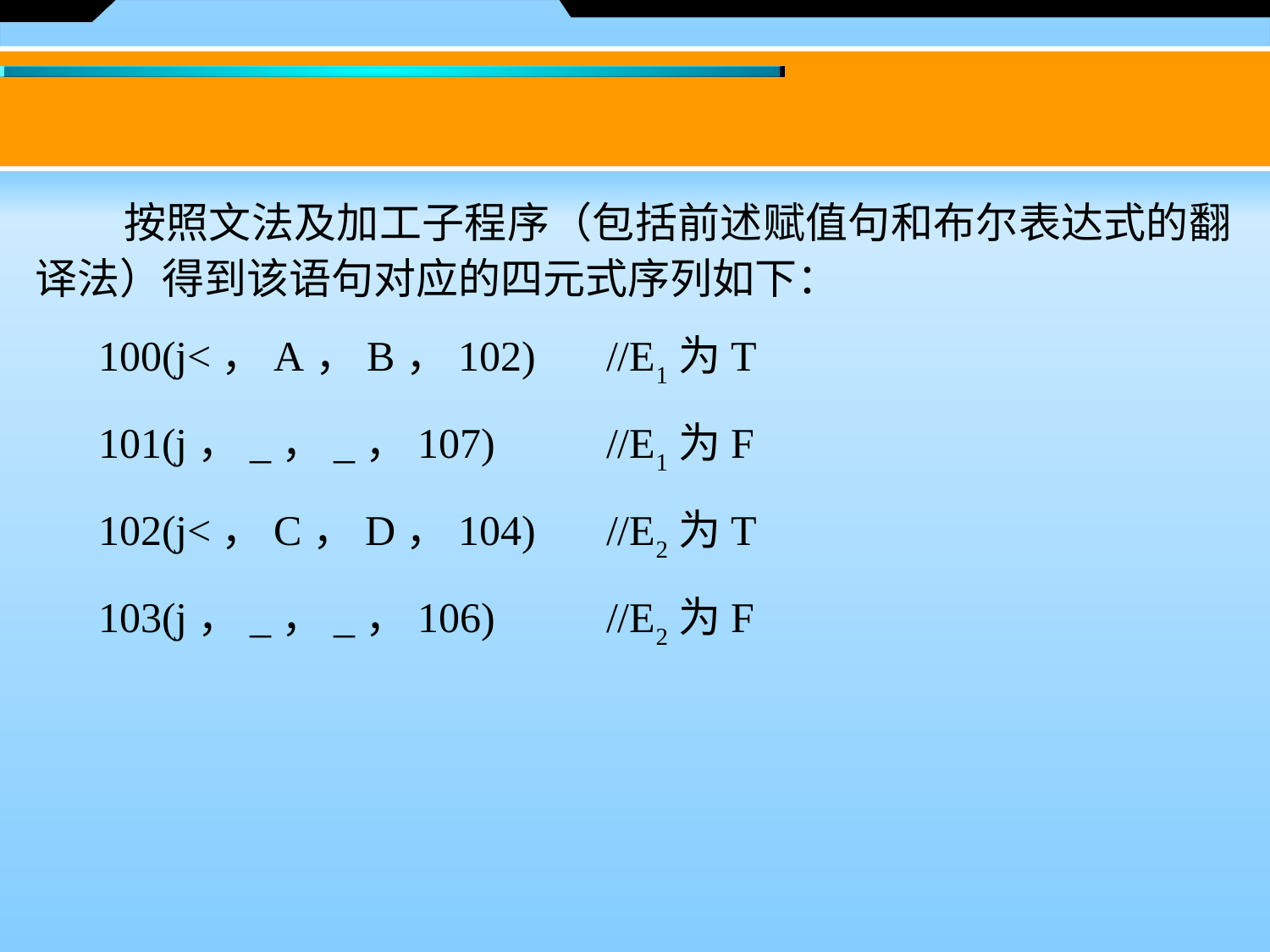

按照文法及加工子程序（包括前述赋值句和布尔表达式的翻译法）得到该语句对应的四元式序列如下：
100(j<，A，B，102)    	//E1为T
101(j，_，_，107)      	//E1为F
102(j<，C，D，104)    	//E2为T
103(j，_，_，106)       	//E2为F